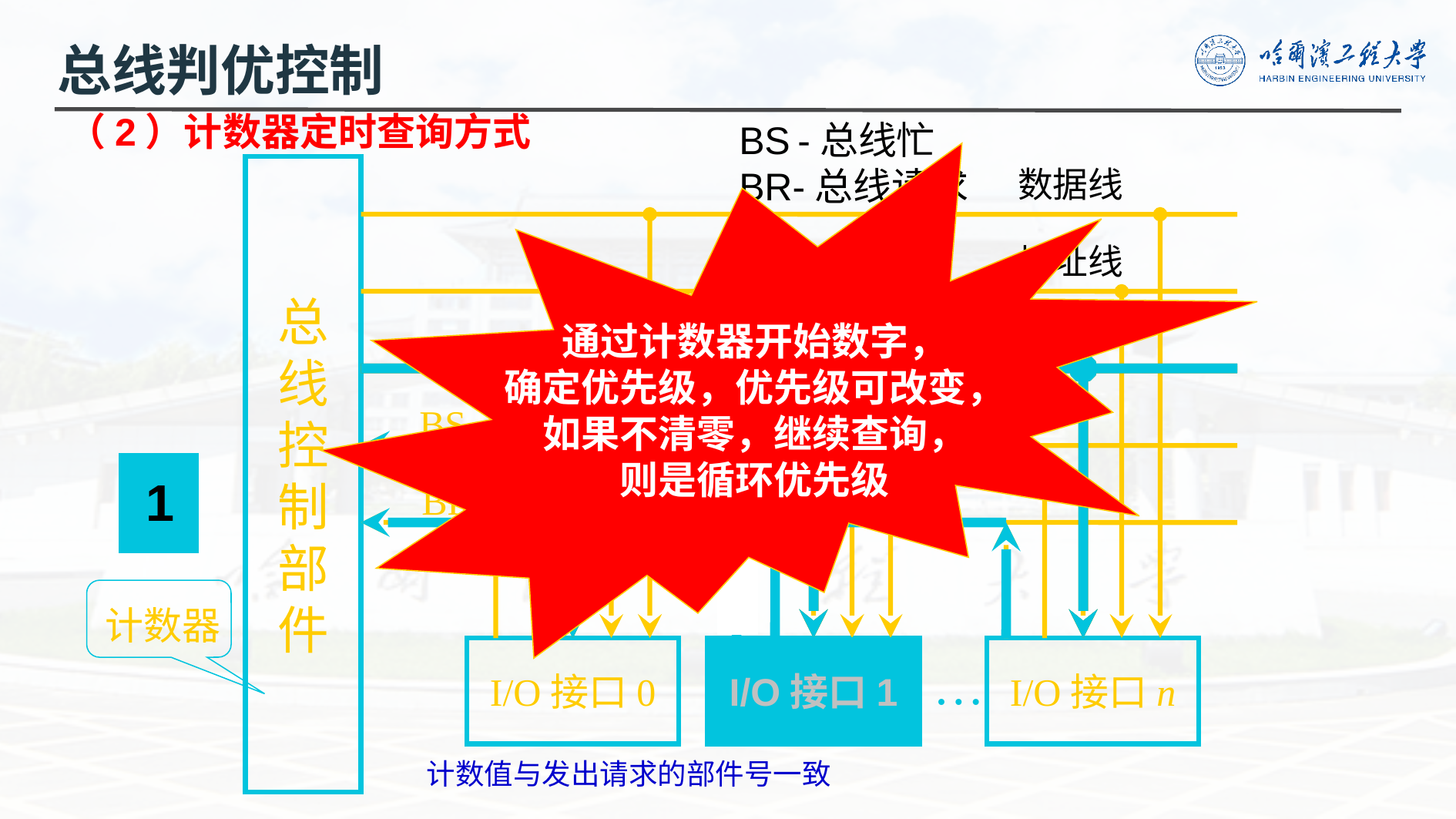

总线判优控制

BS  -总线忙
BR-总线请求
总
线
控
制
部
件
数据线

地址线

设备地址

BS

BR

I/O接口0
I/O接口1
I/O接口n
…
（2）计数器定时查询方式

通过计数器开始数字，
确定优先级，优先级可改变，
如果不清零，继续查询，
则是循环优先级
设备地址

 1

 计数器

 0

I/O接口1
计数值与发出请求的部件号一致